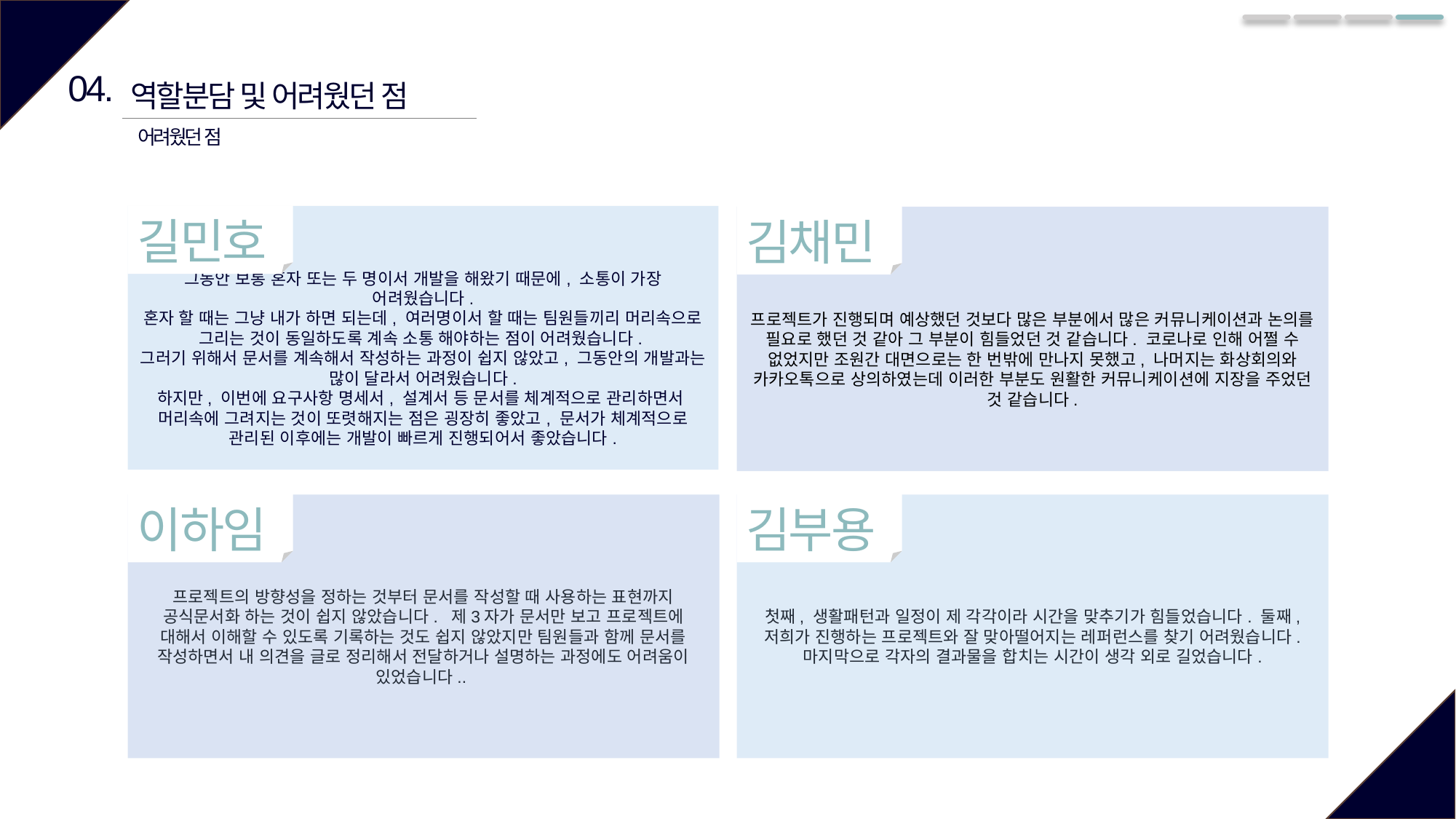

04.
역할분담 및 어려웠던 점
어려웠던 점
길민호

그동안 보통 혼자 또는 두 명이서 개발을 해왔기 때문에, 소통이 가장 어려웠습니다.
혼자 할 때는 그냥 내가 하면 되는데, 여러명이서 할 때는 팀원들끼리 머리속으로 그리는 것이 동일하도록 계속 소통 해야하는 점이 어려웠습니다.
그러기 위해서 문서를 계속해서 작성하는 과정이 쉽지 않았고, 그동안의 개발과는 많이 달라서 어려웠습니다.
하지만, 이번에 요구사항 명세서, 설계서 등 문서를 체계적으로 관리하면서
머리속에 그려지는 것이 또렷해지는 점은 굉장히 좋았고, 문서가 체계적으로 관리된 이후에는 개발이 빠르게 진행되어서 좋았습니다.
김채민

프로젝트가 진행되며 예상했던 것보다 많은 부분에서 많은 커뮤니케이션과 논의를 필요로 했던 것 같아 그 부분이 힘들었던 것 같습니다. 코로나로 인해 어쩔 수 없었지만 조원간 대면으로는 한 번밖에 만나지 못했고, 나머지는 화상회의와 카카오톡으로 상의하였는데 이러한 부분도 원활한 커뮤니케이션에 지장을 주었던 것 같습니다.
이하임
김부용

프로젝트의 방향성을 정하는 것부터 문서를 작성할 때 사용하는 표현까지 공식문서화 하는 것이 쉽지 않았습니다.  제3자가 문서만 보고 프로젝트에 대해서 이해할 수 있도록 기록하는 것도 쉽지 않았지만 팀원들과 함께 문서를 작성하면서 내 의견을 글로 정리해서 전달하거나 설명하는 과정에도 어려움이 있었습니다..

첫째, 생활패턴과 일정이 제 각각이라 시간을 맞추기가 힘들었습니다. 둘째, 저희가 진행하는 프로젝트와 잘 맞아떨어지는 레퍼런스를 찾기 어려웠습니다. 마지막으로 각자의 결과물을 합치는 시간이 생각 외로 길었습니다.